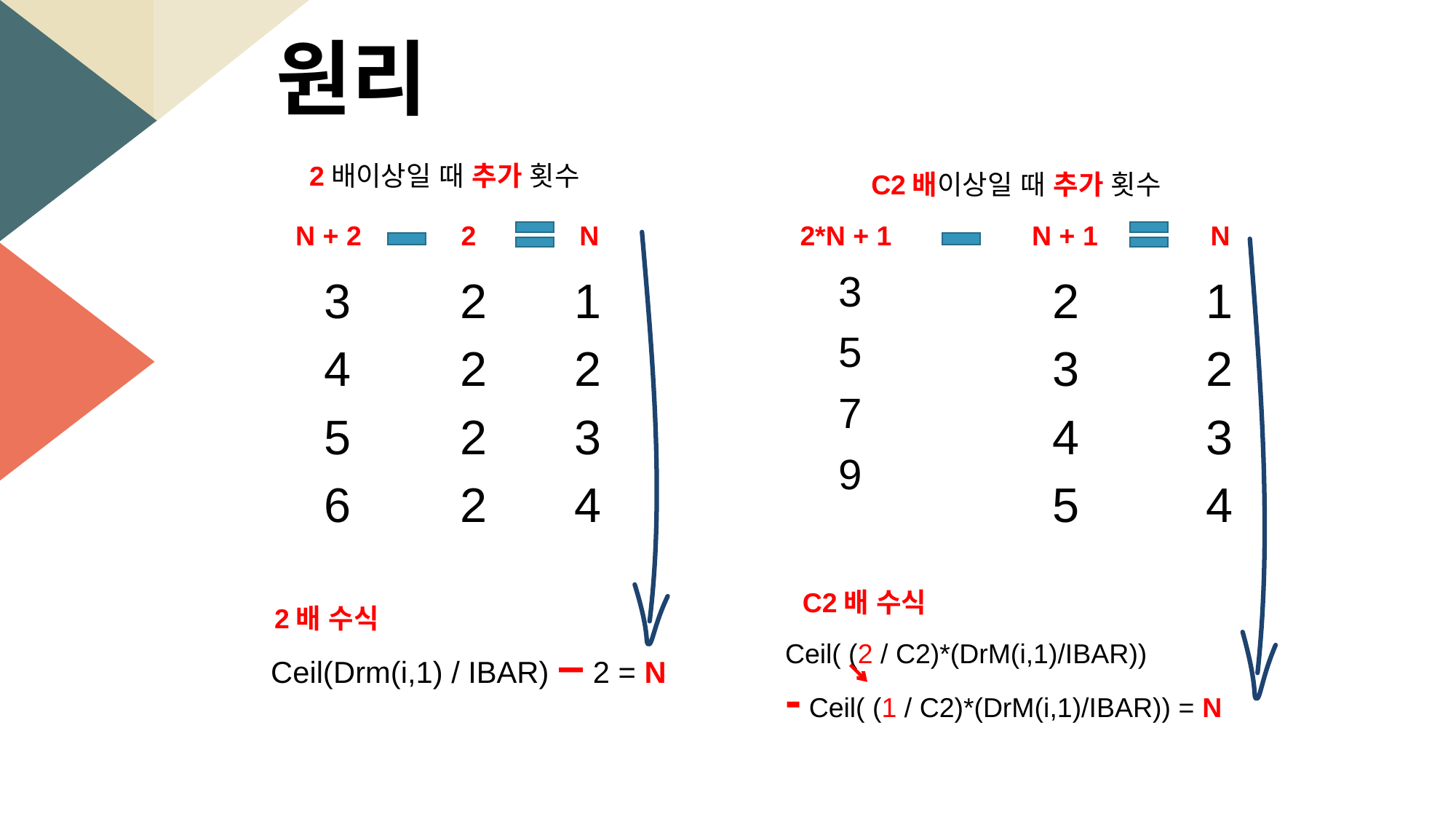

원리
2배이상일 때 추가 횟수
C2배이상일 때 추가 횟수
N + 2

2

N
2*N + 1

N + 1

N
3
4
5
6

2
2
2
2

1
2
3
4

3
5
7
9

2
3
4
5

1
2
3
4

C2배 수식
2배 수식
Ceil(Drm(i,1) / IBAR) – 2 = N
Ceil( (2 / C2)*(DrM(i,1)/IBAR))
- Ceil( (1 / C2)*(DrM(i,1)/IBAR)) = N